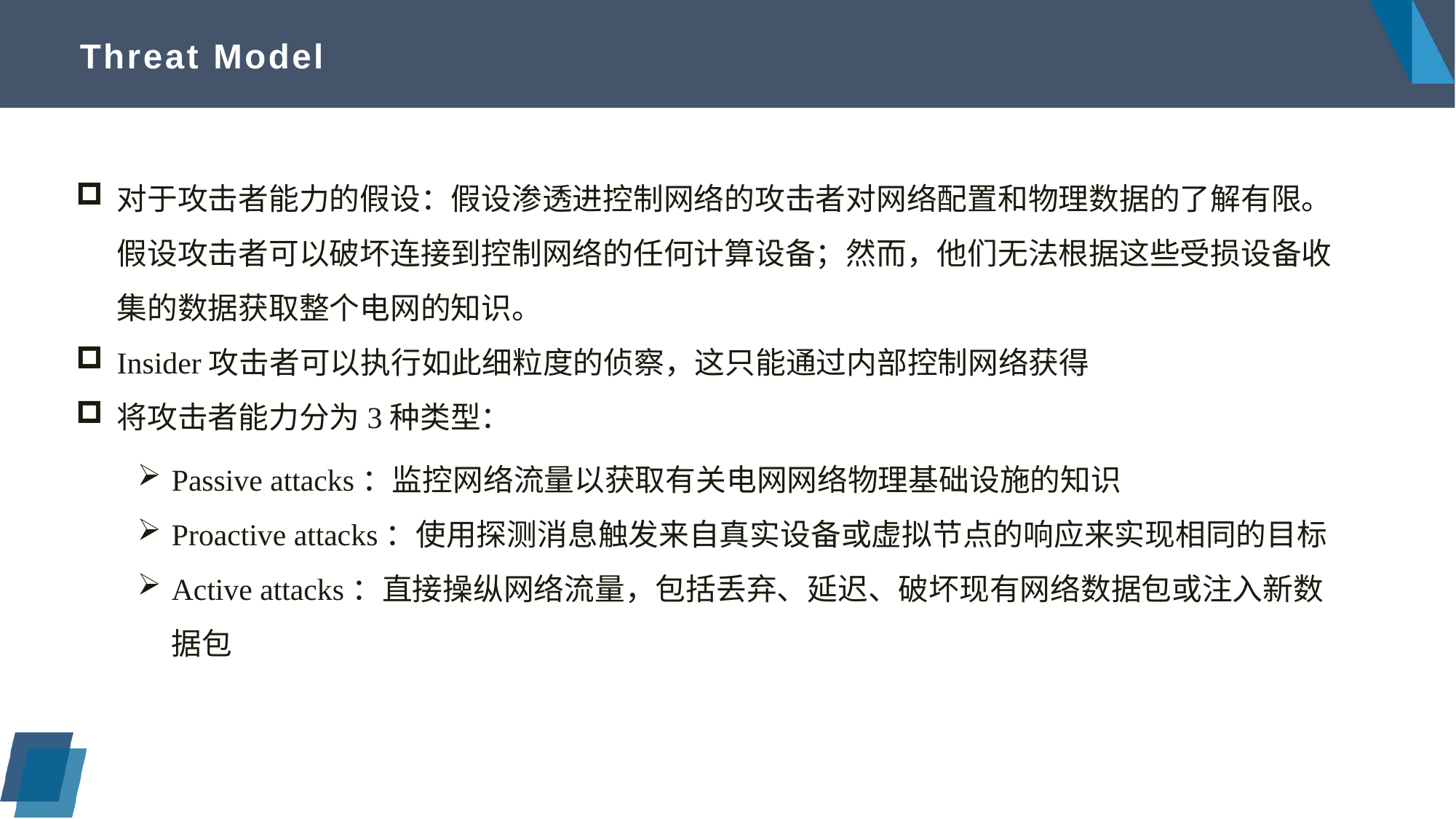

# Threat Model
对于攻击者能力的假设：假设渗透进控制网络的攻击者对网络配置和物理数据的了解有限。假设攻击者可以破坏连接到控制网络的任何计算设备；然而，他们无法根据这些受损设备收集的数据获取整个电网的知识。
Insider攻击者可以执行如此细粒度的侦察，这只能通过内部控制网络获得
将攻击者能力分为3种类型：
Passive attacks：监控网络流量以获取有关电网网络物理基础设施的知识
Proactive attacks：使用探测消息触发来自真实设备或虚拟节点的响应来实现相同的目标
Active attacks：直接操纵网络流量，包括丢弃、延迟、破坏现有网络数据包或注入新数据包